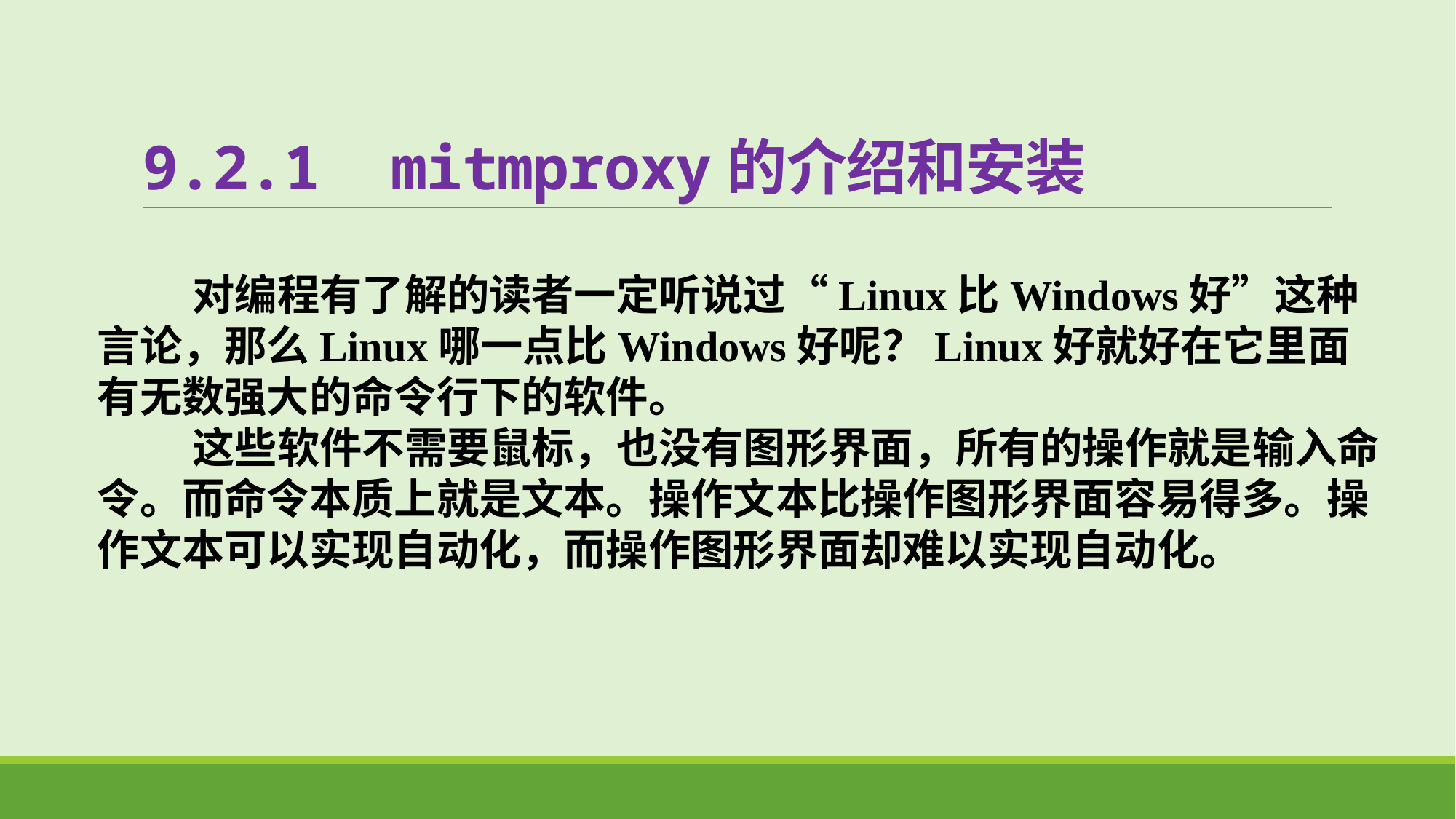

# 9.2.1  mitmproxy的介绍和安装
      对编程有了解的读者一定听说过“Linux比Windows好”这种言论，那么Linux哪一点比Windows好呢？Linux好就好在它里面有无数强大的命令行下的软件。
      这些软件不需要鼠标，也没有图形界面，所有的操作就是输入命令。而命令本质上就是文本。操作文本比操作图形界面容易得多。操作文本可以实现自动化，而操作图形界面却难以实现自动化。